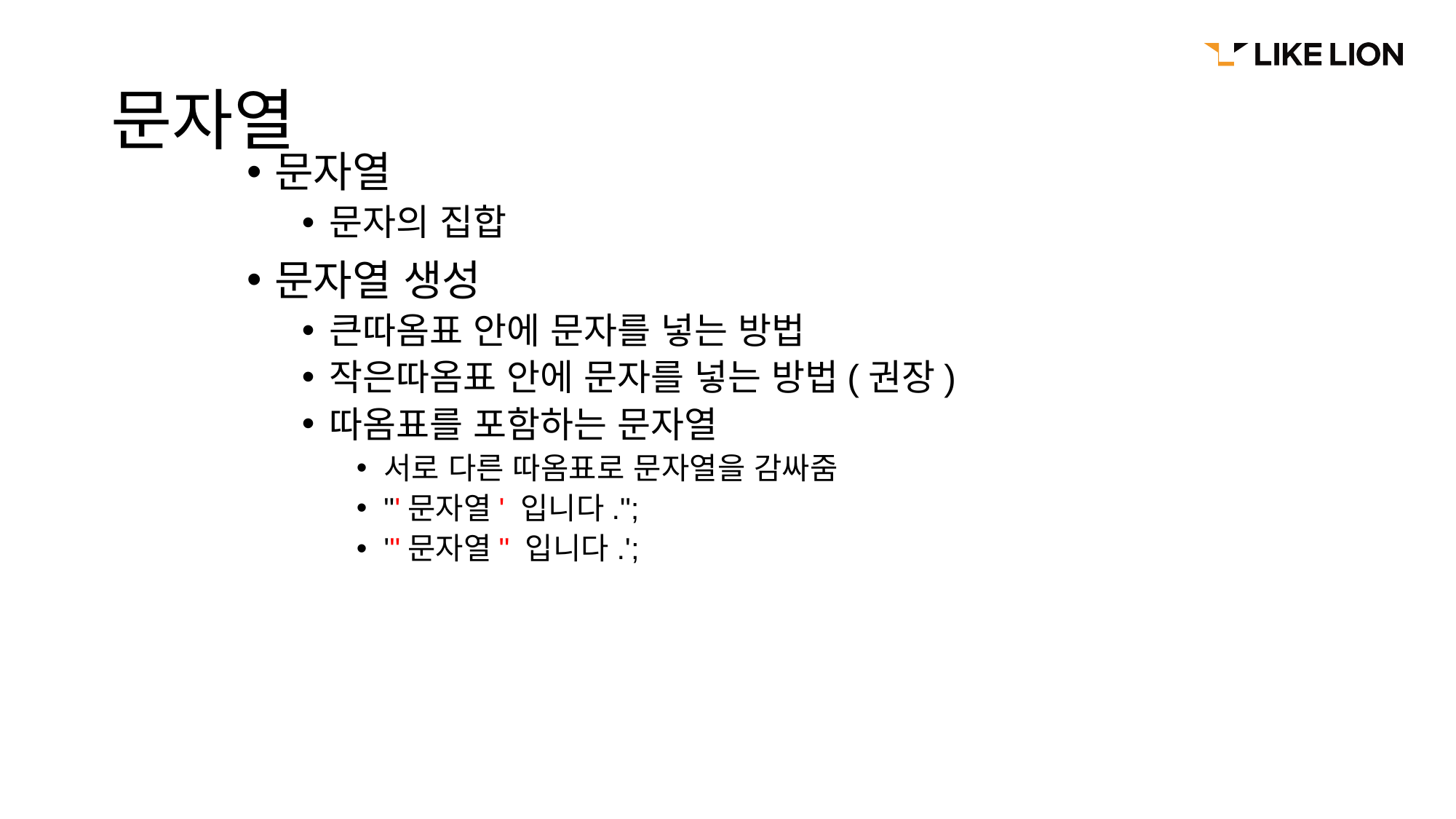

# 문자열
문자열
문자의 집합
문자열 생성
큰따옴표 안에 문자를 넣는 방법
작은따옴표 안에 문자를 넣는 방법(권장)
따옴표를 포함하는 문자열
서로 다른 따옴표로 문자열을 감싸줌
"'문자열' 입니다.";
'"문자열" 입니다.';